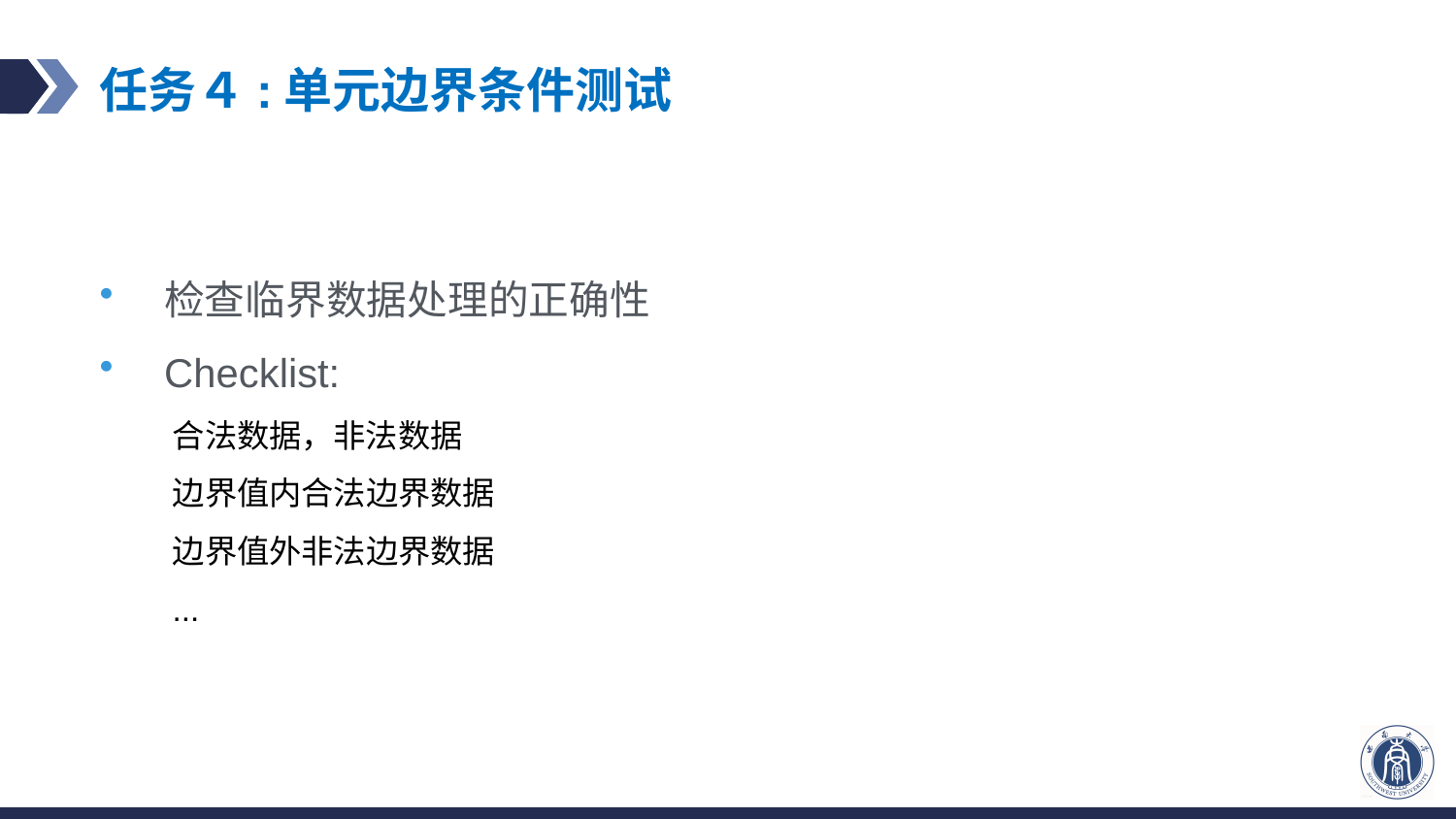

# 任务４:单元边界条件测试
检查临界数据处理的正确性
Checklist:
合法数据，非法数据
边界值内合法边界数据
边界值外非法边界数据
...